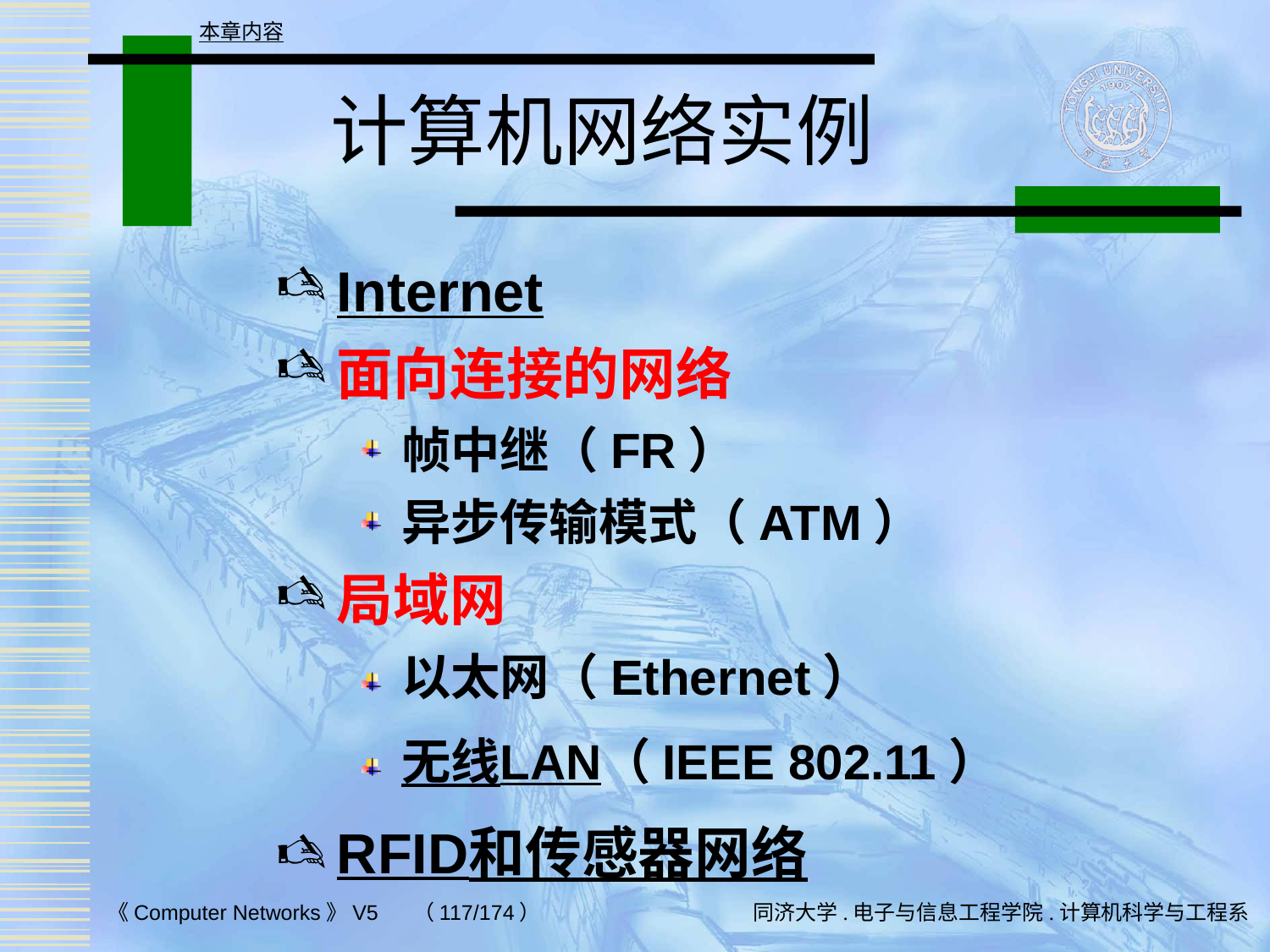

本章内容
# 计算机网络实例
Internet
面向连接的网络
帧中继（FR）
异步传输模式（ATM）
局域网
以太网（Ethernet）
无线LAN（IEEE 802.11）
RFID和传感器网络